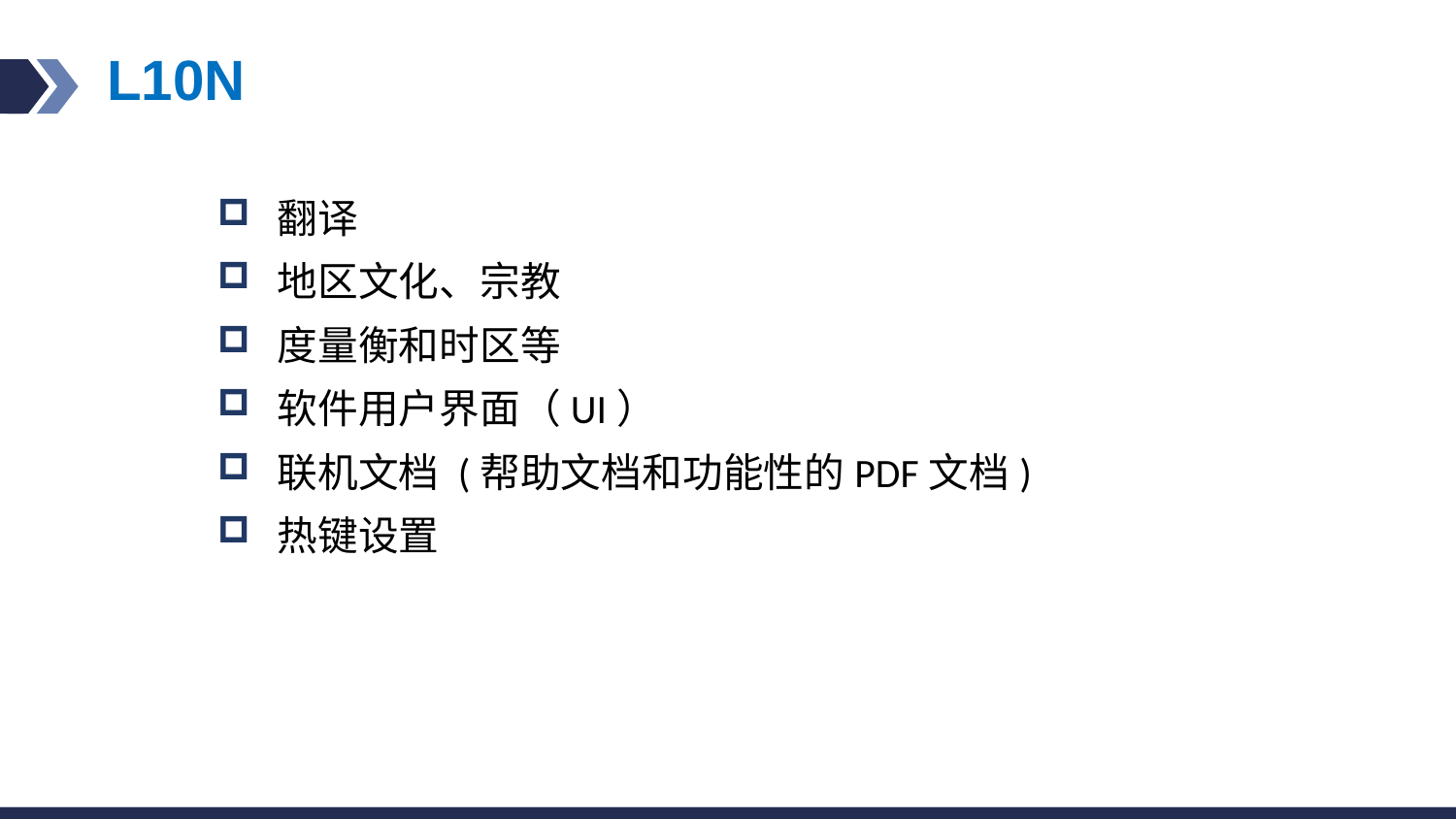

# L10N
 翻译
 地区文化、宗教
 度量衡和时区等
 软件用户界面（UI）
 联机文档 (帮助文档和功能性的PDF文档)
 热键设置